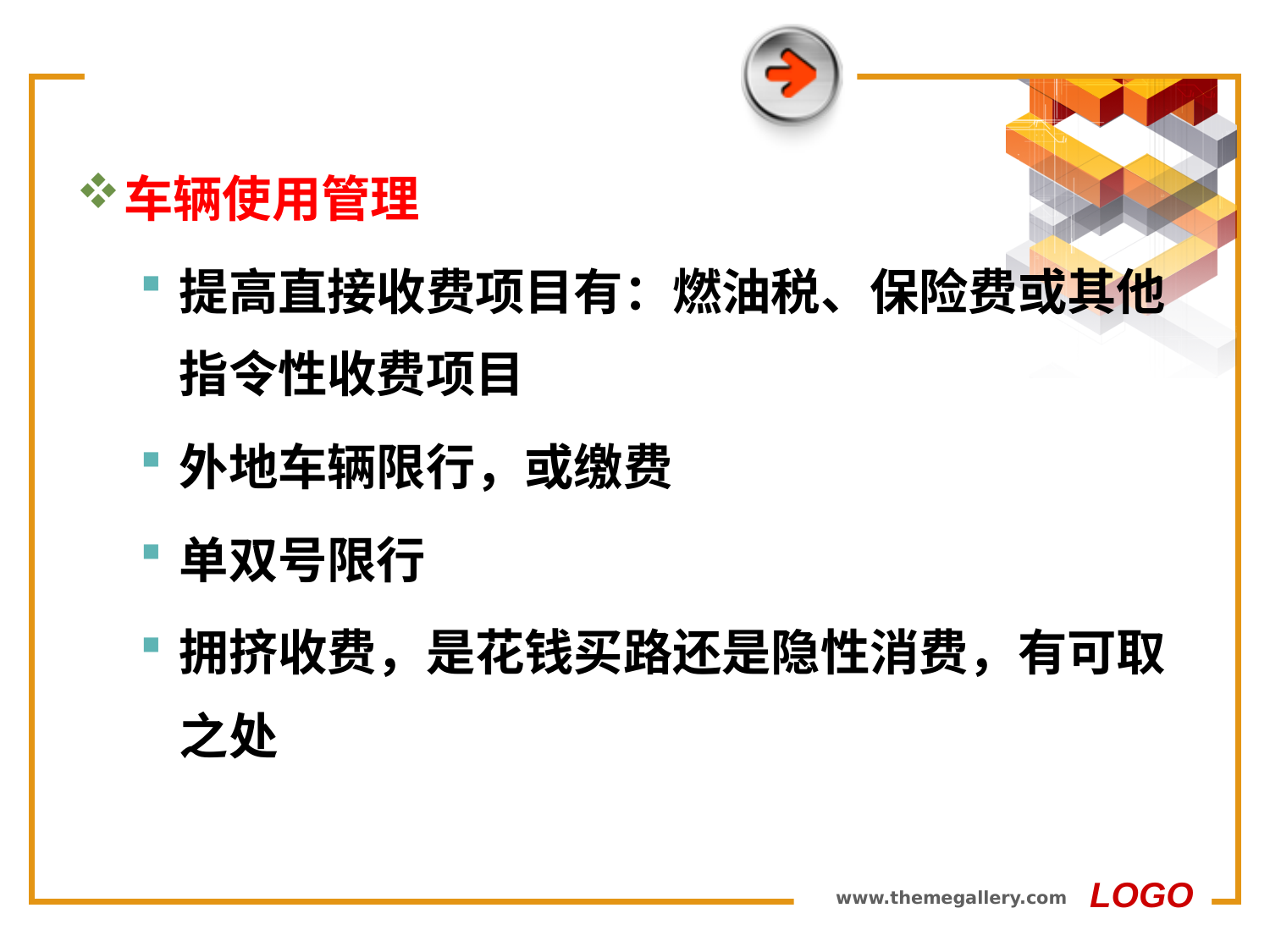

#
车辆使用管理
提高直接收费项目有：燃油税、保险费或其他指令性收费项目
外地车辆限行，或缴费
单双号限行
拥挤收费，是花钱买路还是隐性消费，有可取之处
LOGO
www.themegallery.com